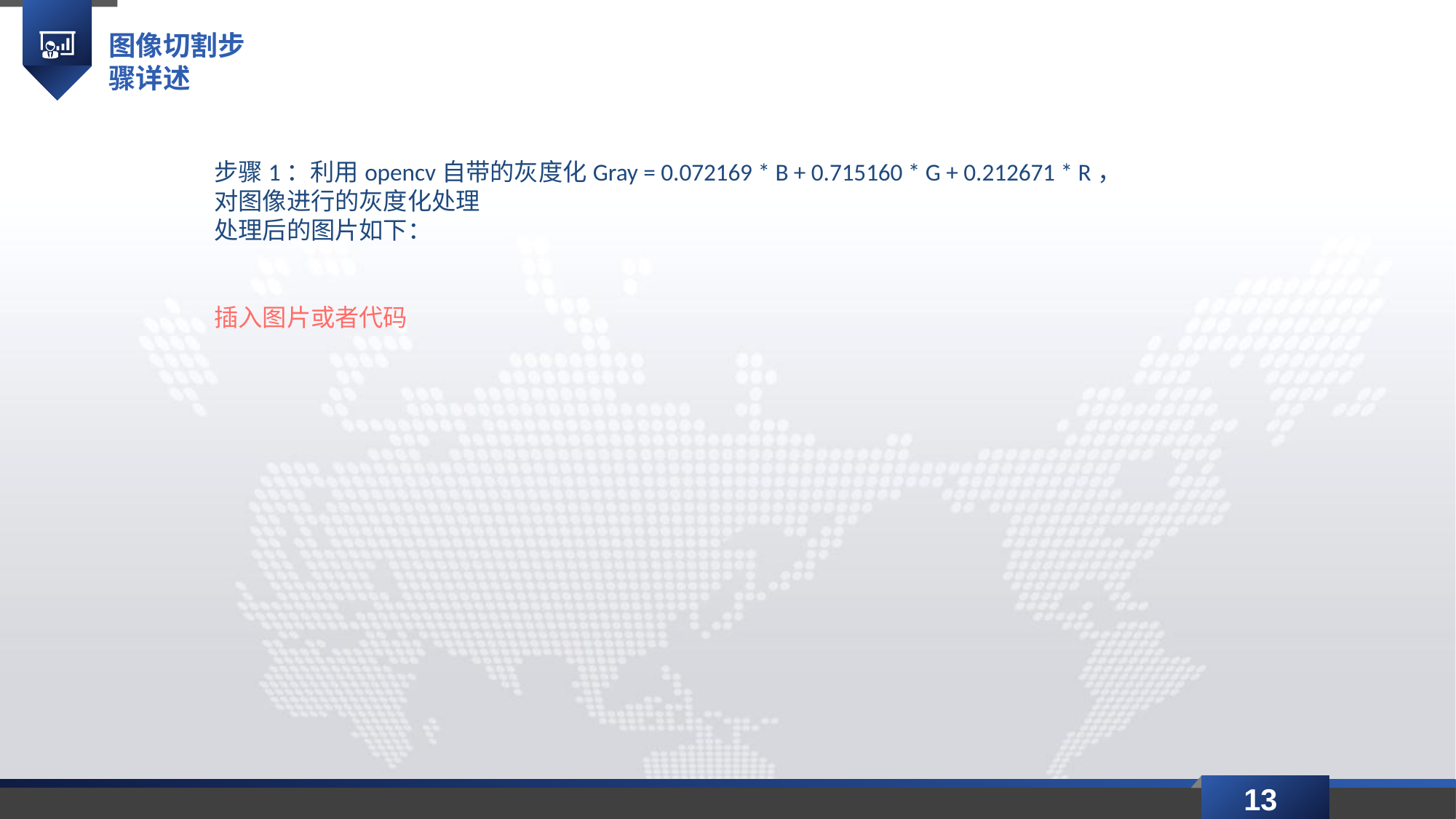

图像切割步骤详述

步骤1：利用opencv自带的灰度化Gray = 0.072169 * B + 0.715160 * G + 0.212671 * R，对图像进行的灰度化处理
处理后的图片如下：

插入图片或者代码

13

延时符